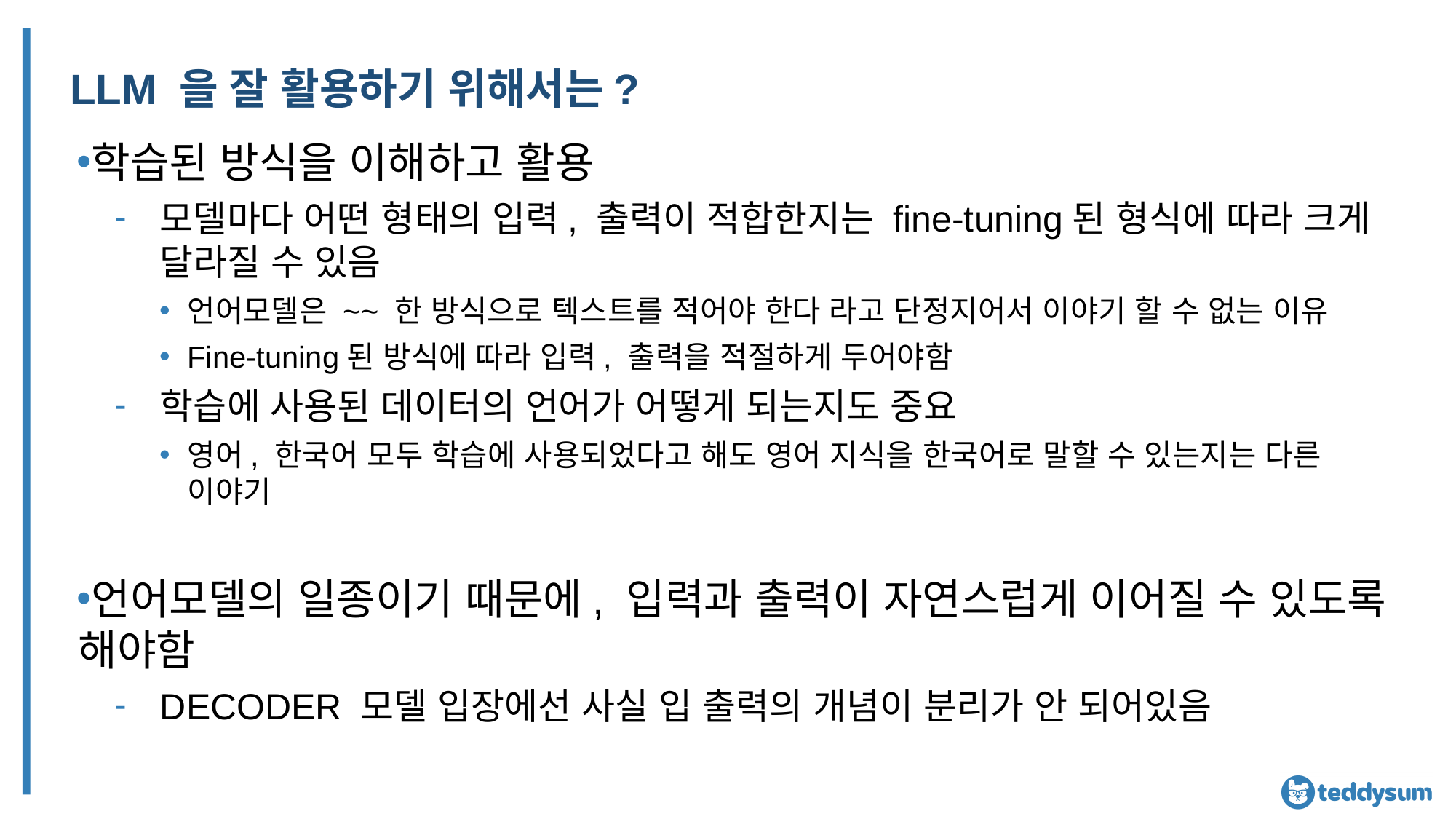

# LLM 을 잘 활용하기 위해서는?
학습된 방식을 이해하고 활용
모델마다 어떤 형태의 입력, 출력이 적합한지는 fine-tuning된 형식에 따라 크게 달라질 수 있음
언어모델은 ~~ 한 방식으로 텍스트를 적어야 한다 라고 단정지어서 이야기 할 수 없는 이유
Fine-tuning된 방식에 따라 입력, 출력을 적절하게 두어야함
학습에 사용된 데이터의 언어가 어떻게 되는지도 중요
영어, 한국어 모두 학습에 사용되었다고 해도 영어 지식을 한국어로 말할 수 있는지는 다른 이야기

언어모델의 일종이기 때문에, 입력과 출력이 자연스럽게 이어질 수 있도록 해야함
DECODER 모델 입장에선 사실 입 출력의 개념이 분리가 안 되어있음